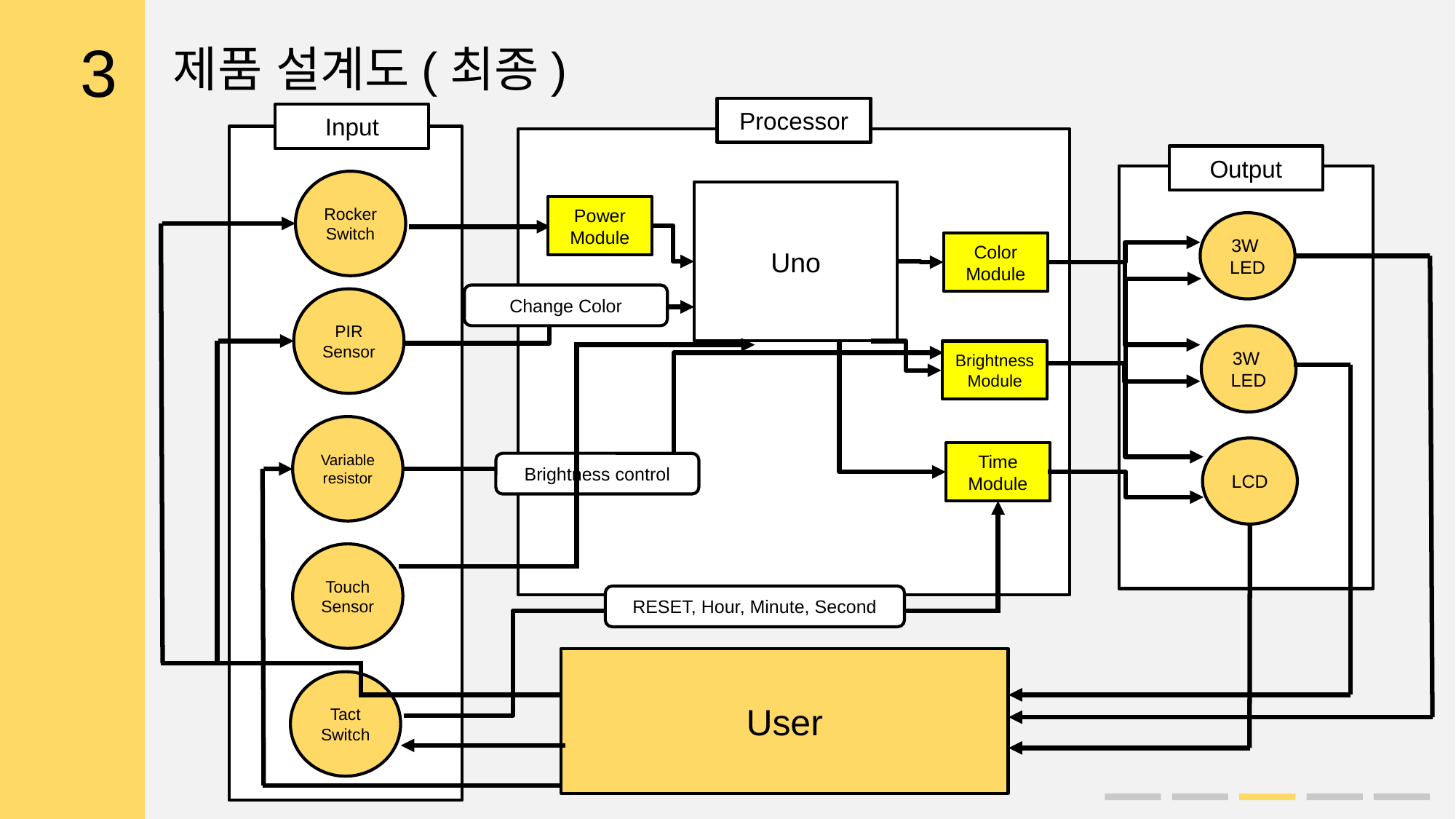

3
제품 설계도(최종)
Processor
Input

Variable resistor
Tact
Switch

Output

3W
LED
LCD
Uno
Color
Module
Brightness
Module
Time
Module
User
Rocker
Switch
Power
Module
Change Color
PIR
Sensor
3W
LED
Brightness control
Touch
Sensor
RESET, Hour, Minute, Second